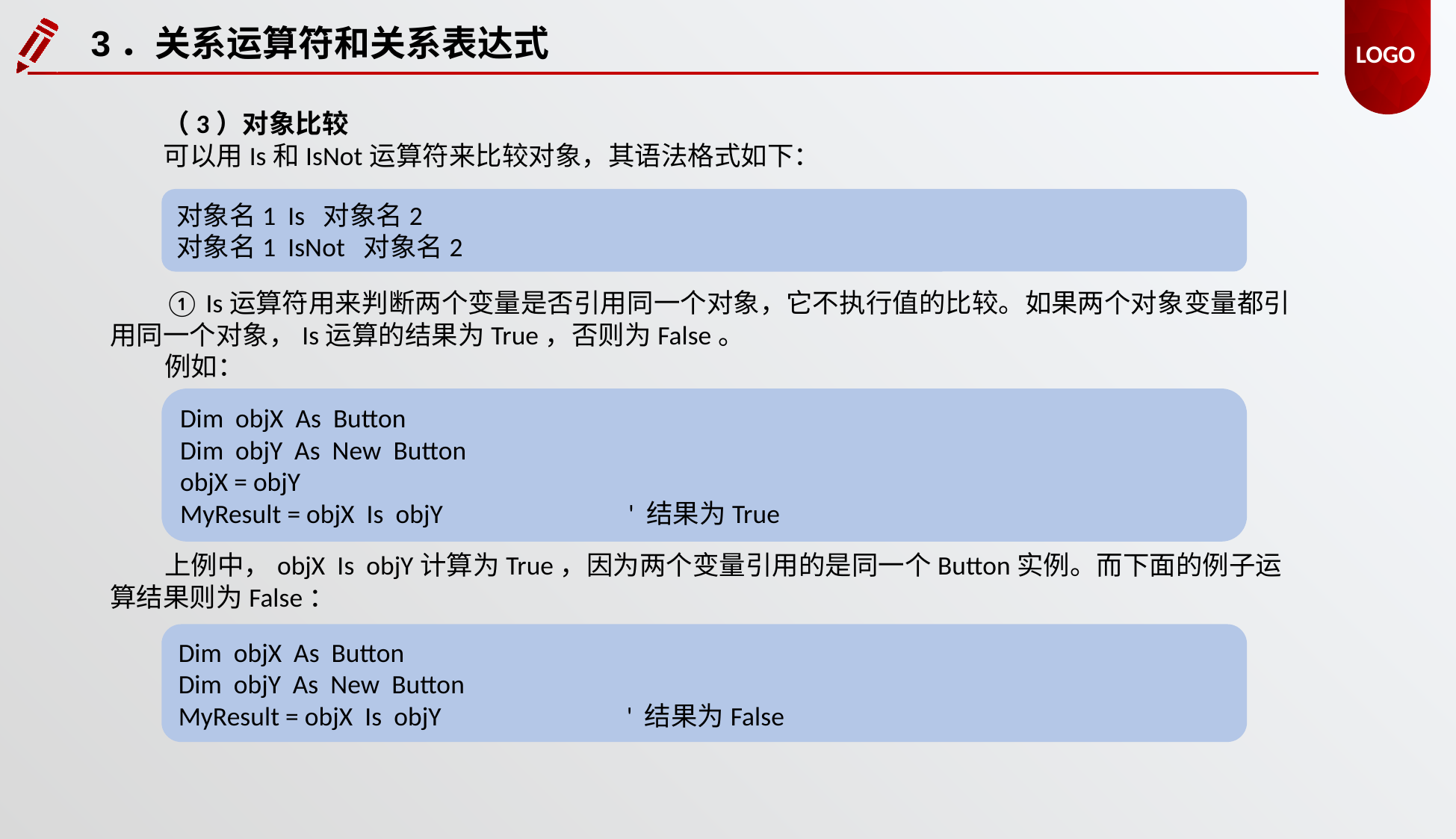

3．关系运算符和关系表达式
（3）对象比较
可以用Is和IsNot运算符来比较对象，其语法格式如下：
对象名1  Is  对象名2
对象名1  IsNot  对象名2
① Is运算符用来判断两个变量是否引用同一个对象，它不执行值的比较。如果两个对象变量都引用同一个对象，Is运算的结果为True，否则为False。
例如：
Dim  objX  As  Button
Dim  objY  As  New  Button
objX = objY
MyResult = objX  Is  objY		' 结果为True
上例中，objX  Is  objY计算为True，因为两个变量引用的是同一个Button实例。而下面的例子运算结果则为False：
Dim  objX  As  Button
Dim  objY  As  New  Button
MyResult = objX  Is  objY		' 结果为False